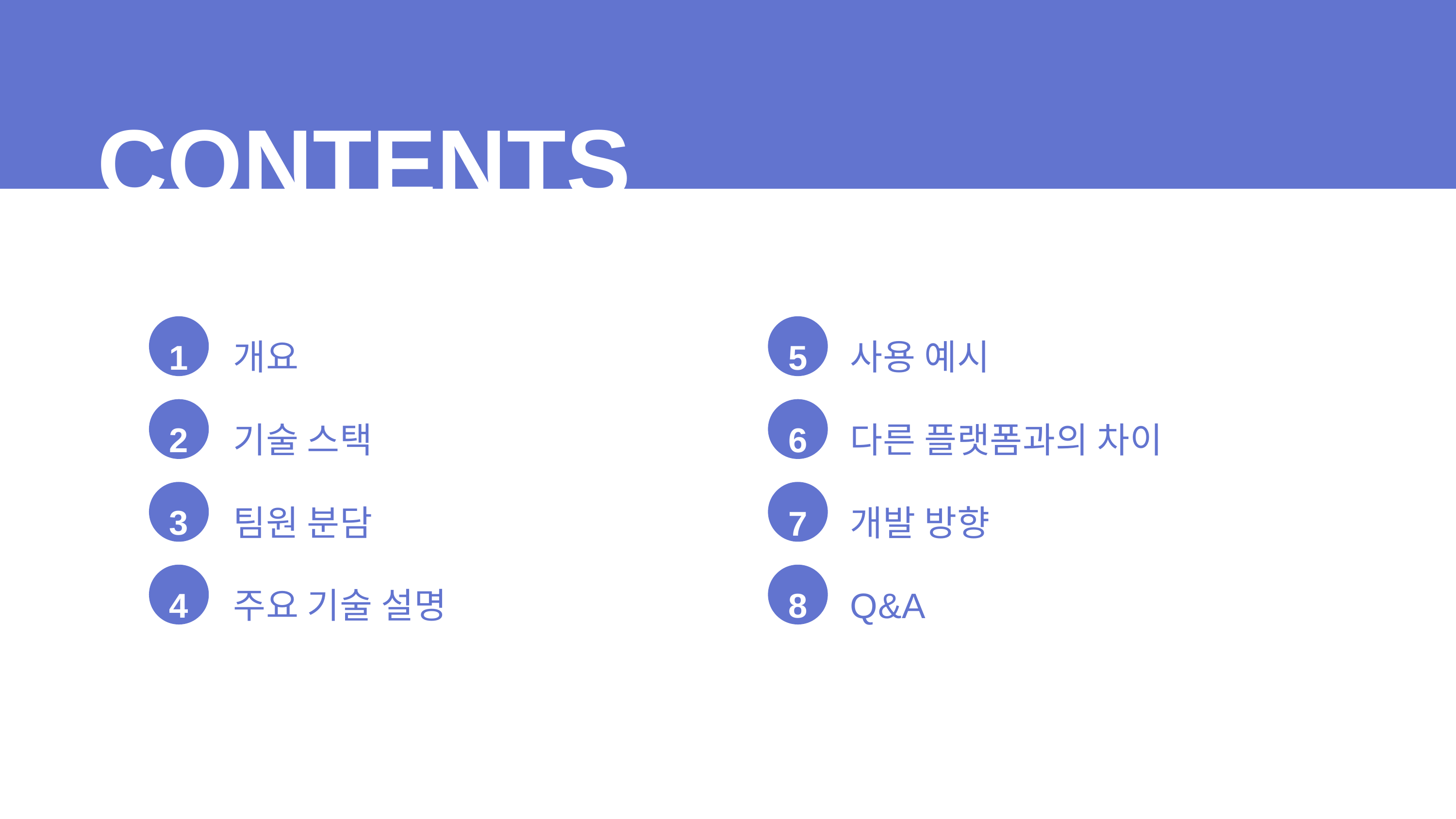

CONTENTS
개요
사용 예시
1
5

기술 스택
다른 플랫폼과의 차이
2
6

팀원 분담
개발 방향
3
7

주요 기술 설명
Q&A
4
8